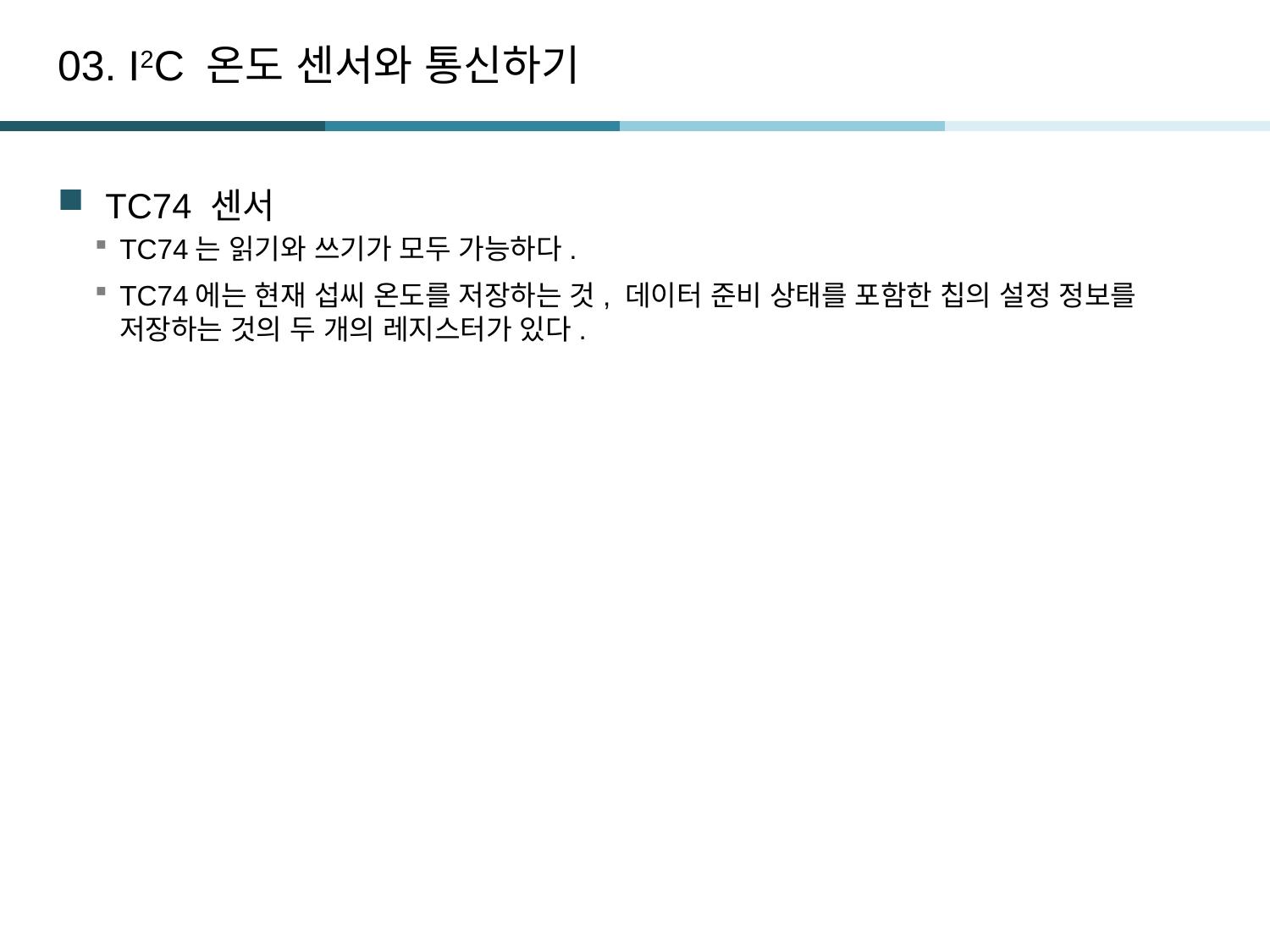

# 03. I2C 온도 센서와 통신하기
TC74 센서
TC74는 읽기와 쓰기가 모두 가능하다.
TC74에는 현재 섭씨 온도를 저장하는 것, 데이터 준비 상태를 포함한 칩의 설정 정보를 저장하는 것의 두 개의 레지스터가 있다.